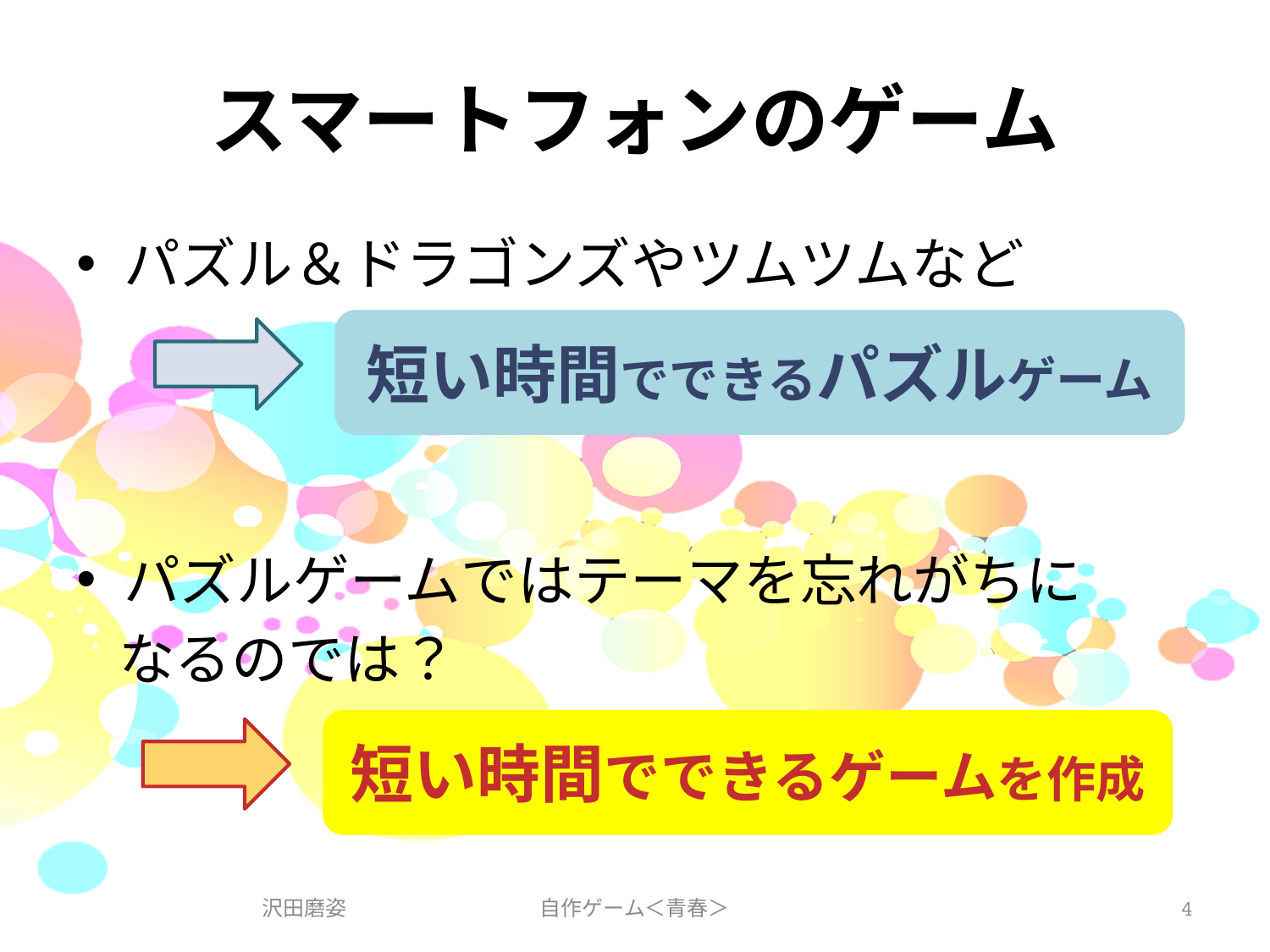

# スマートフォンのゲーム
パズル＆ドラゴンズやツムツムなど

パズルゲームではテーマを忘れがちに
　なるのでは？

短い時間でできるパズルゲーム

短い時間でできるゲームを作成

沢田磨姿
自作ゲーム＜青春＞
4